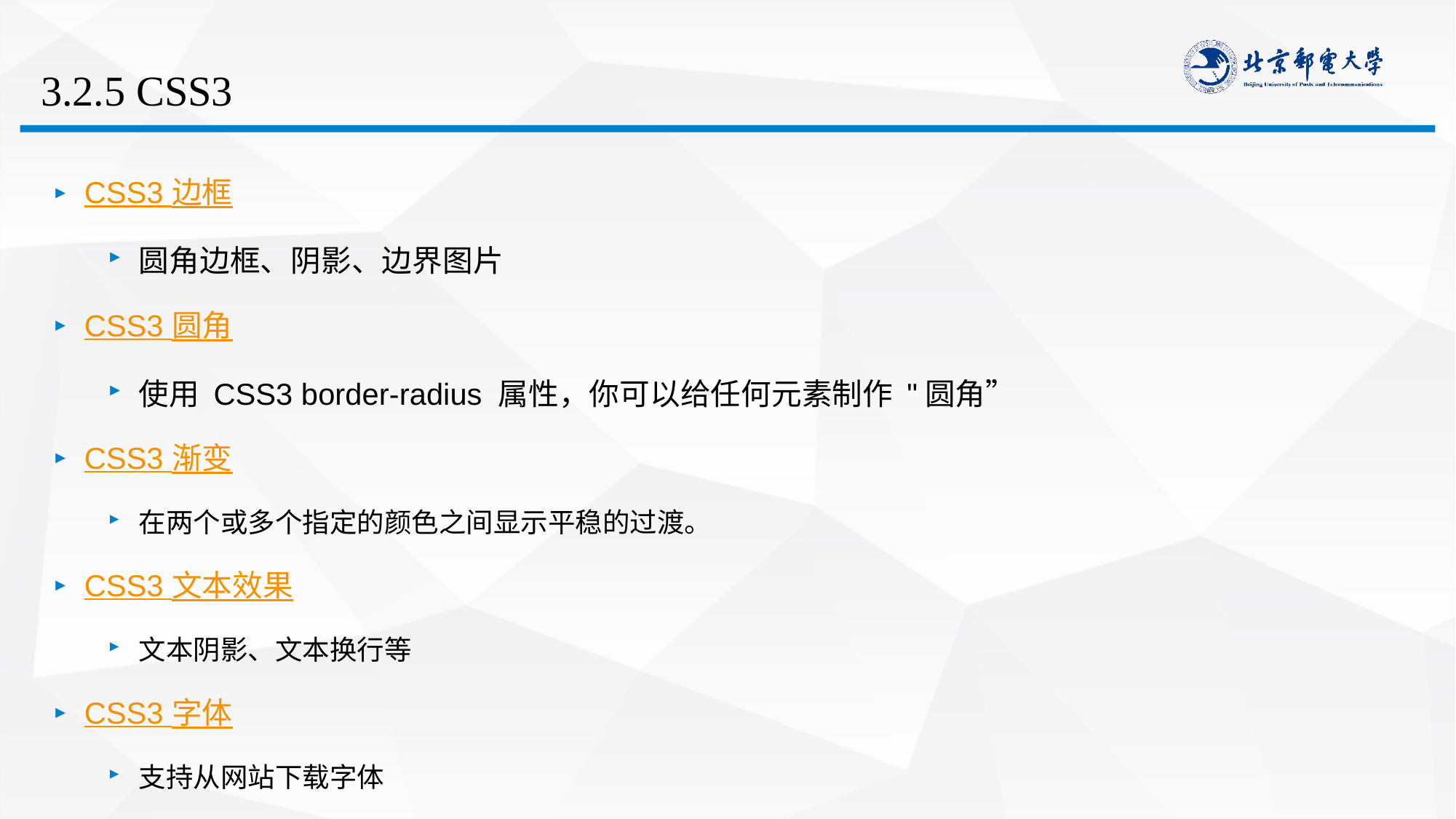

# 3.2.5 CSS3
CSS3 边框
圆角边框、阴影、边界图片
CSS3 圆角
使用 CSS3 border-radius 属性，你可以给任何元素制作 "圆角”
CSS3 渐变
在两个或多个指定的颜色之间显示平稳的过渡。
CSS3 文本效果
文本阴影、文本换行等
CSS3 字体
支持从网站下载字体